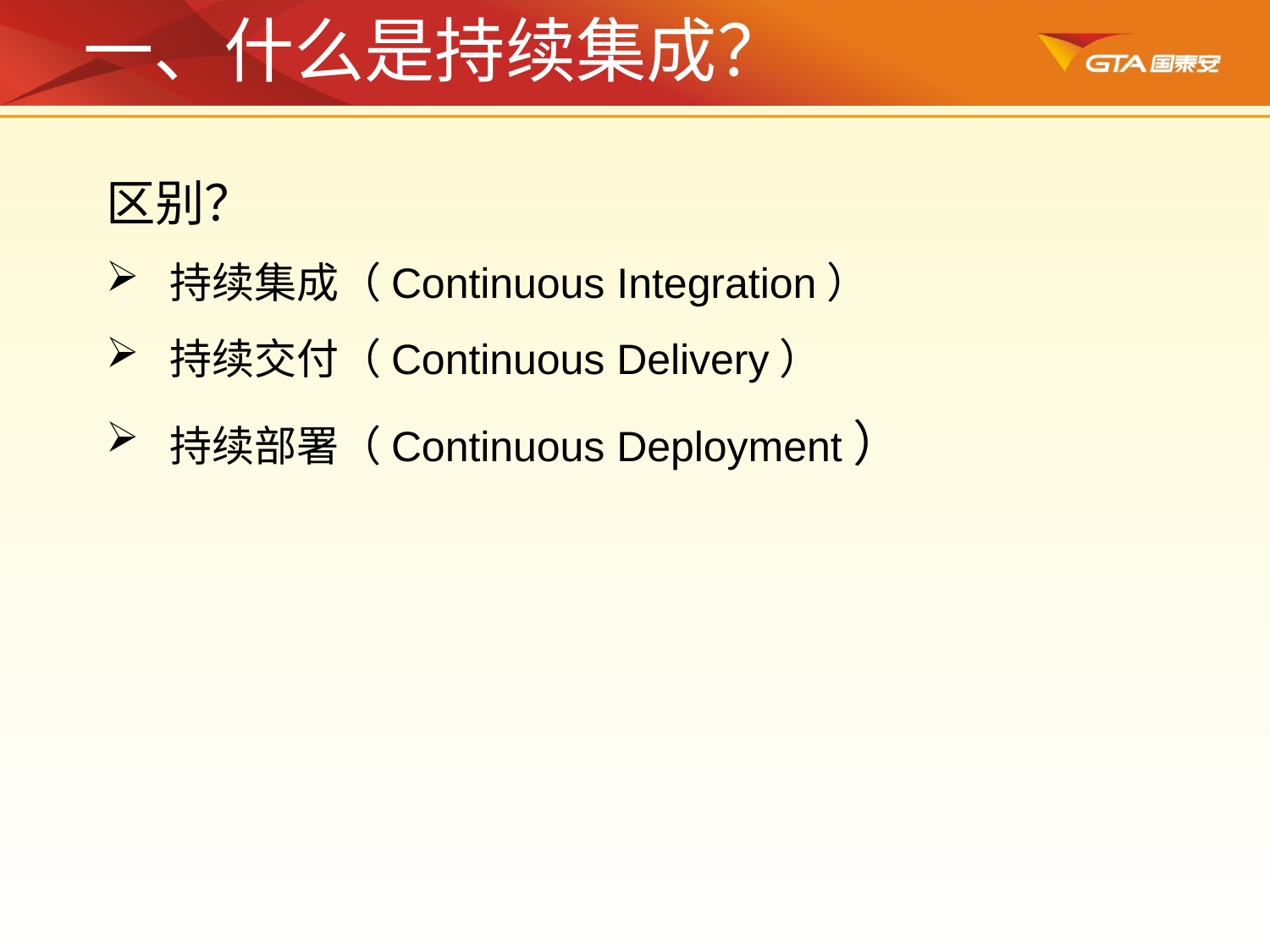

一、什么是持续集成？
区别？
持续集成（Continuous Integration）
持续交付（Continuous Delivery）
持续部署（Continuous Deployment）